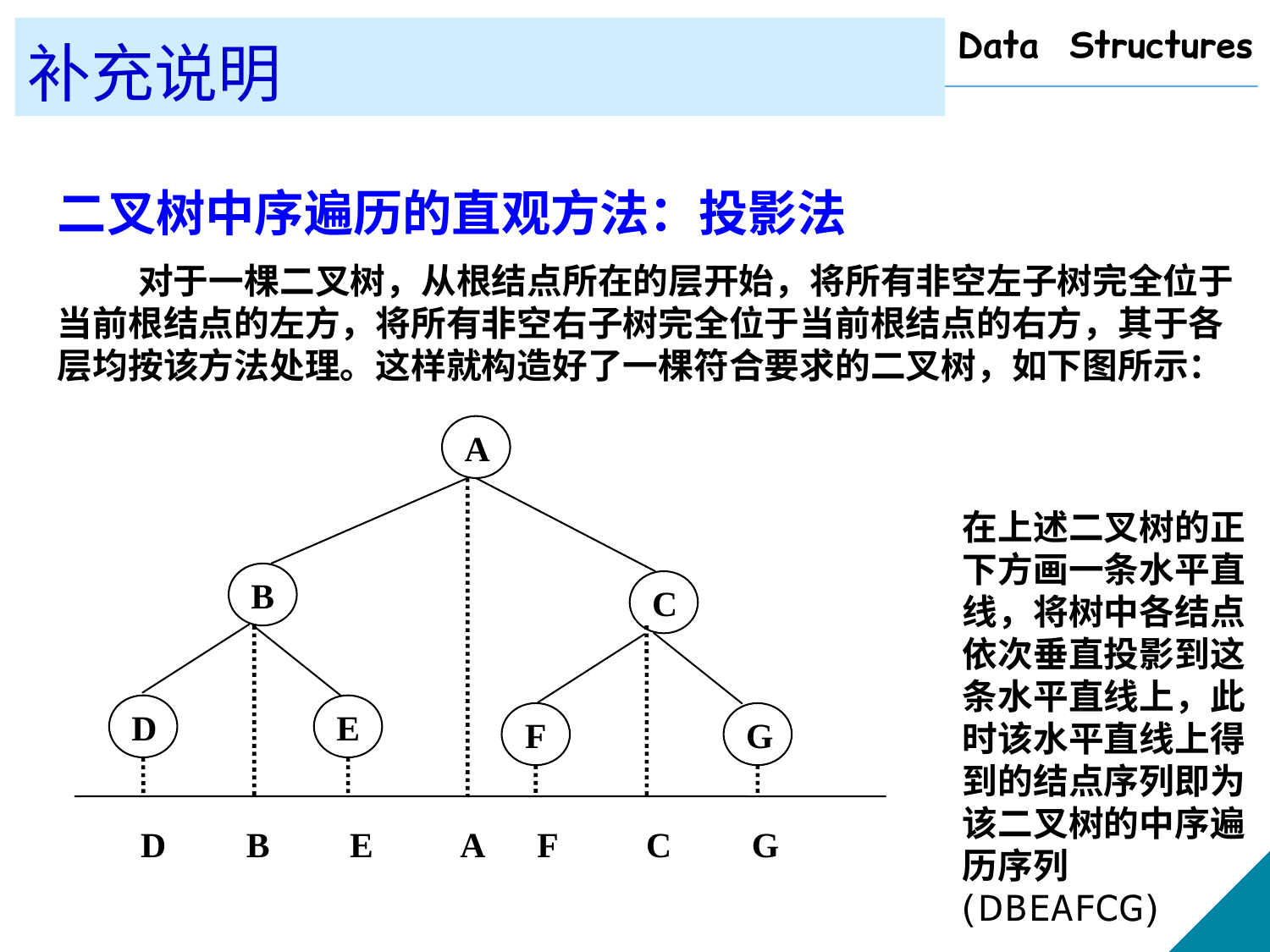

# 补充说明
二叉树中序遍历的直观方法：投影法
         对于一棵二叉树，从根结点所在的层开始，将所有非空左子树完全位于当前根结点的左方，将所有非空右子树完全位于当前根结点的右方，其于各层均按该方法处理。这样就构造好了一棵符合要求的二叉树，如下图所示：
A

B
C

D
E
F
G

      D         B         E          A      F          C         G
在上述二叉树的正下方画一条水平直线，将树中各结点依次垂直投影到这条水平直线上，此时该水平直线上得到的结点序列即为该二叉树的中序遍历序列(DBEAFCG)